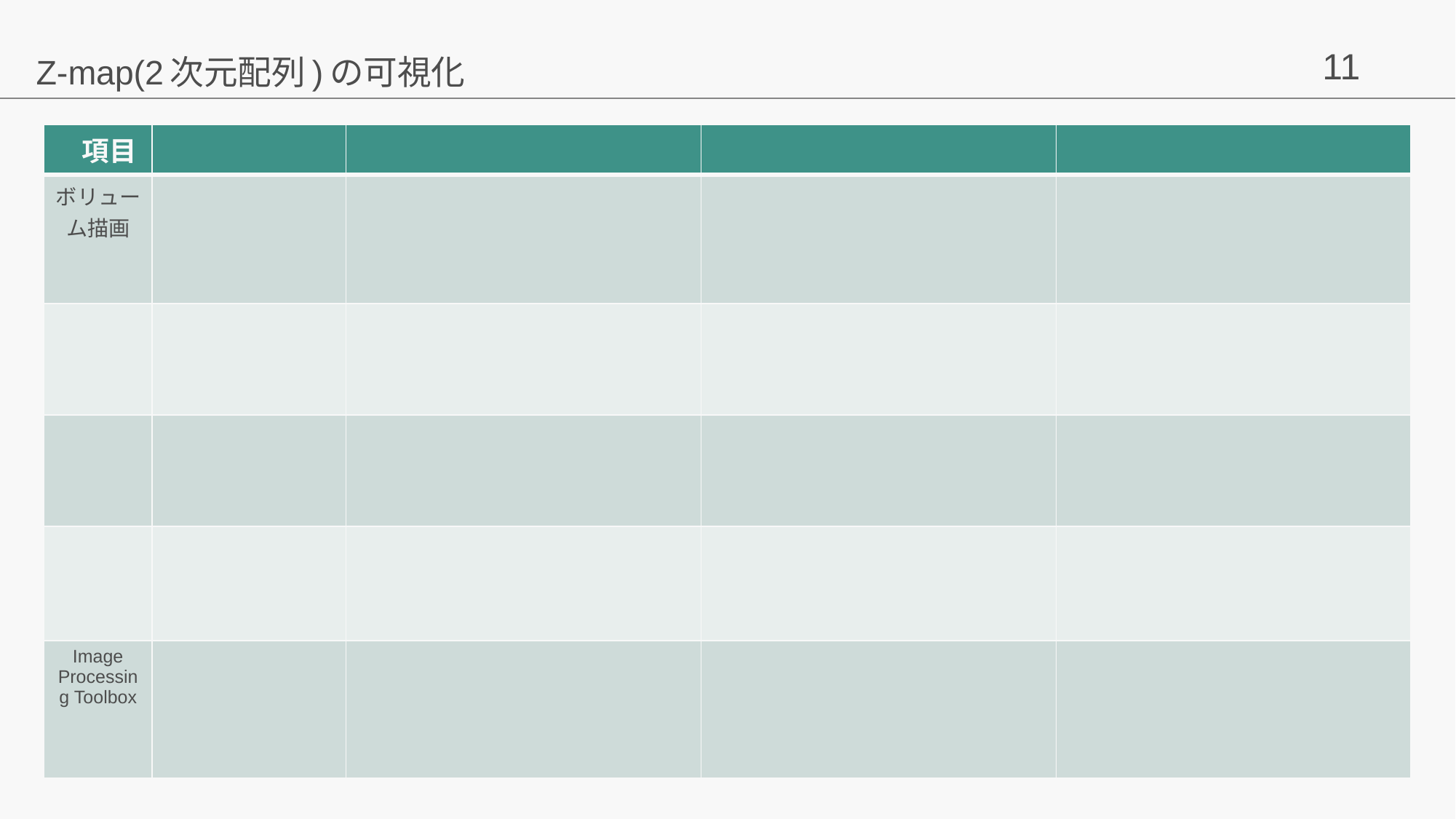

Z-map(2次元配列)の可視化
| 項目 |  |  |  |  |
| --- | --- | --- | --- | --- |
| ボリューム描画 |  |  |  |  |
|  |  |  |  |  |
|  |  |  |  |  |
|  |  |  |  |  |
| Image Processing Toolbox |  |  |  |  |